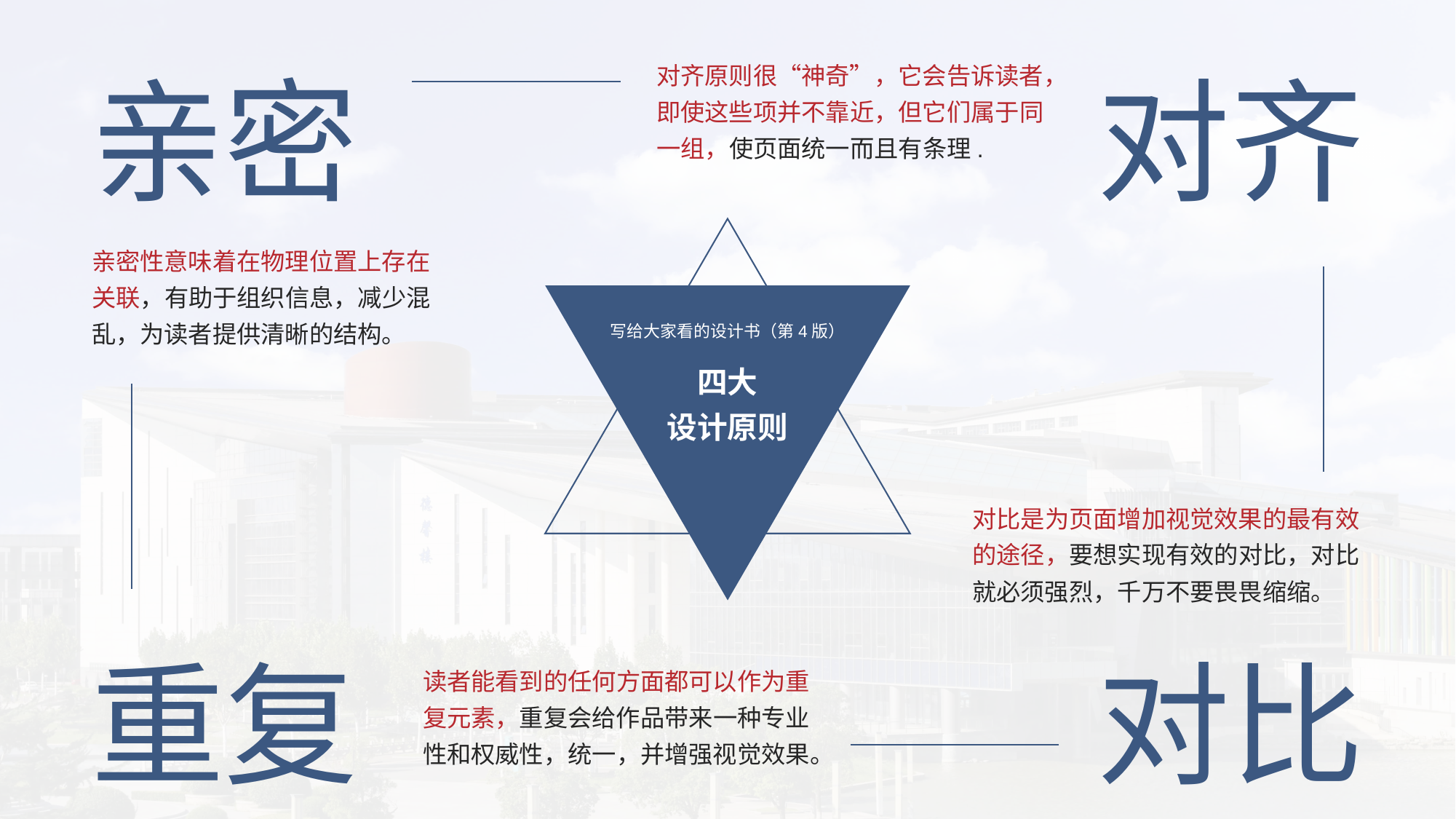

亲密
对齐
对齐原则很“神奇”，它会告诉读者，即使这些项并不靠近，但它们属于同一组，使页面统一而且有条理.

亲密性意味着在物理位置上存在
关联，有助于组织信息，减少混
乱，为读者提供清晰的结构。
写给大家看的设计书（第4版）
四大
设计原则
对比是为页面增加视觉效果的最有效的途径，要想实现有效的对比，对比就必须强烈，千万不要畏畏缩缩。
重复
对比
读者能看到的任何方面都可以作为重复元素，重复会给作品带来一种专业性和权威性，统一，并增强视觉效果。